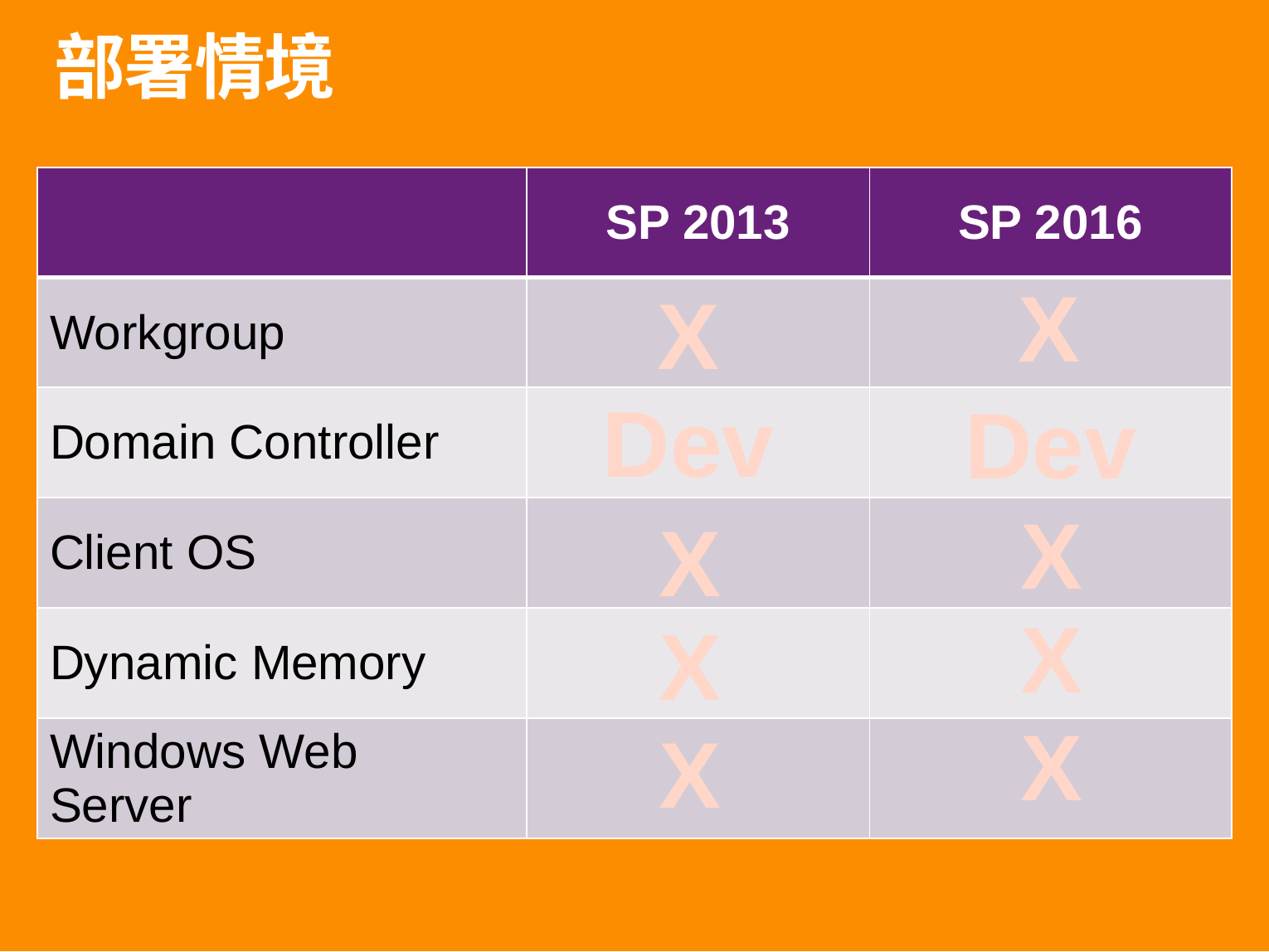

# 部署情境

|  | SP 2013 | SP 2016 |
| --- | --- | --- |
| Workgroup |  |  |
| Domain Controller |  |  |
| Client OS |  |  |
| Dynamic Memory |  |  |
| Windows Web Server |  |  |
X
X
Dev
Dev
X
X
X
X
X
X